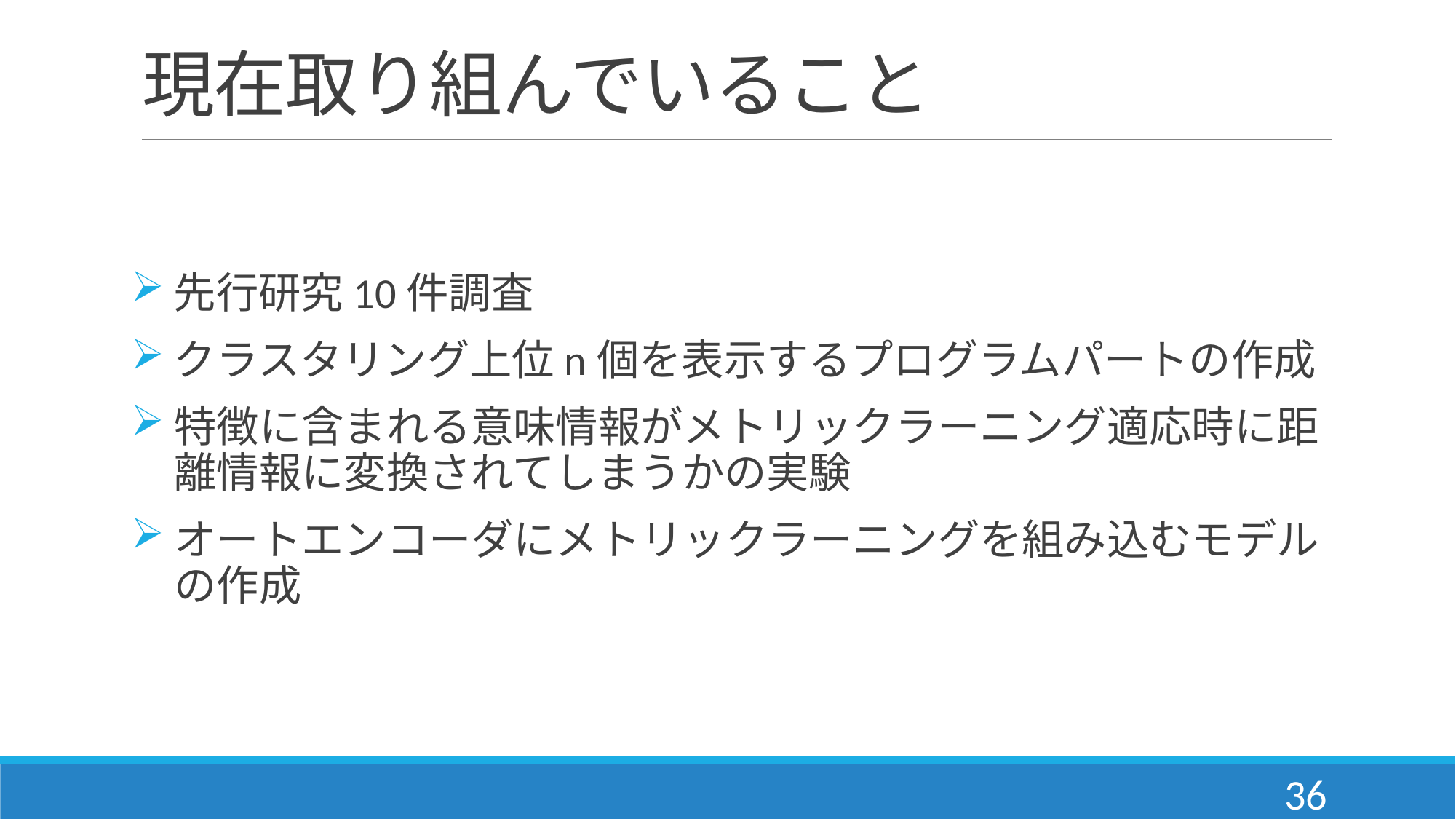

# 現在取り組んでいること
先行研究10件調査
クラスタリング上位n個を表示するプログラムパートの作成
特徴に含まれる意味情報がメトリックラーニング適応時に距離情報に変換されてしまうかの実験
オートエンコーダにメトリックラーニングを組み込むモデルの作成
36